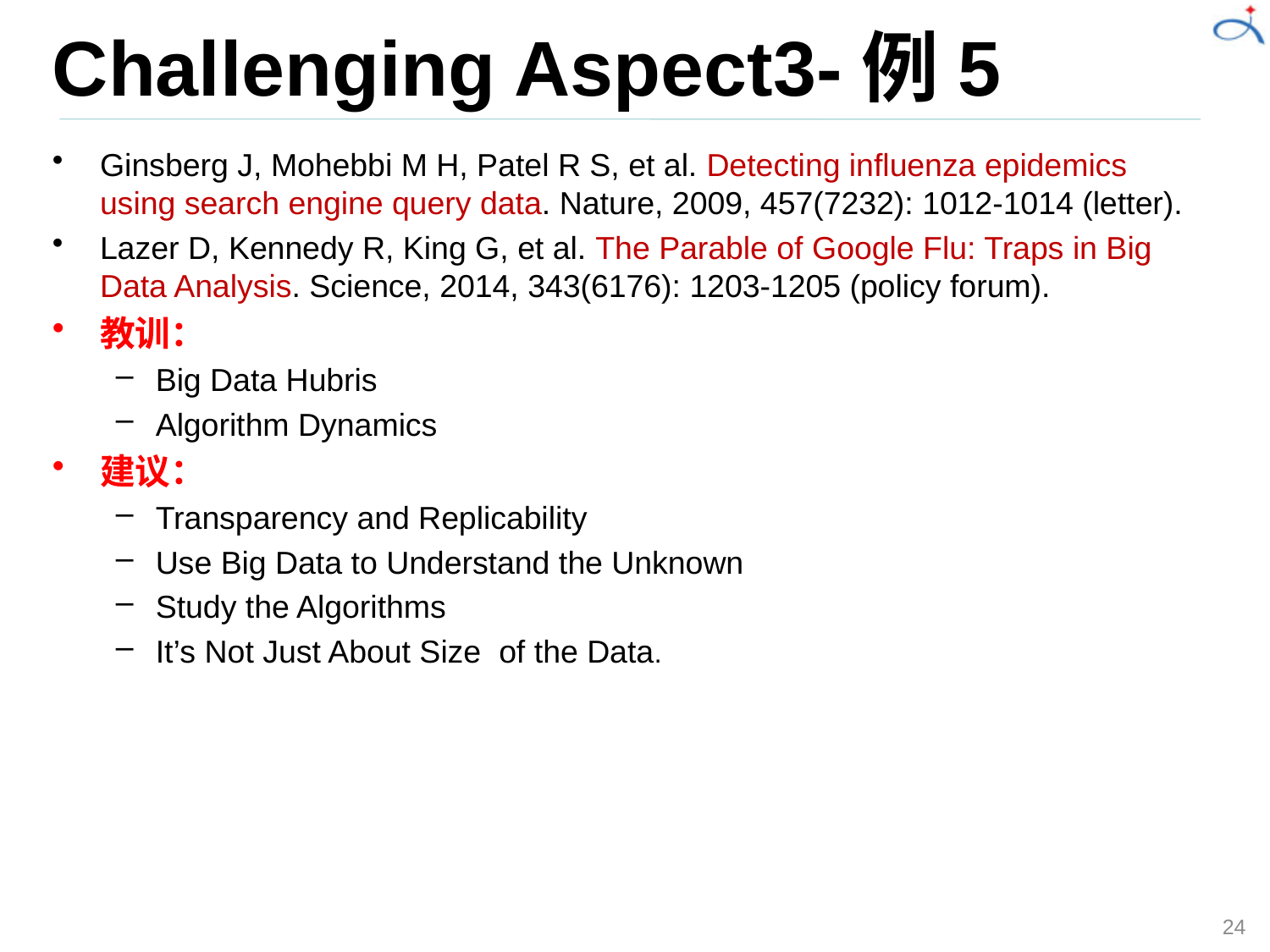

# Challenging Aspect3-例5
Ginsberg J, Mohebbi M H, Patel R S, et al. Detecting influenza epidemics using search engine query data. Nature, 2009, 457(7232): 1012-1014 (letter).
Lazer D, Kennedy R, King G, et al. The Parable of Google Flu: Traps in Big Data Analysis. Science, 2014, 343(6176): 1203-1205 (policy forum).
教训：
Big Data Hubris
Algorithm Dynamics
建议：
Transparency and Replicability
Use Big Data to Understand the Unknown
Study the Algorithms
It’s Not Just About Size  of the Data.
24